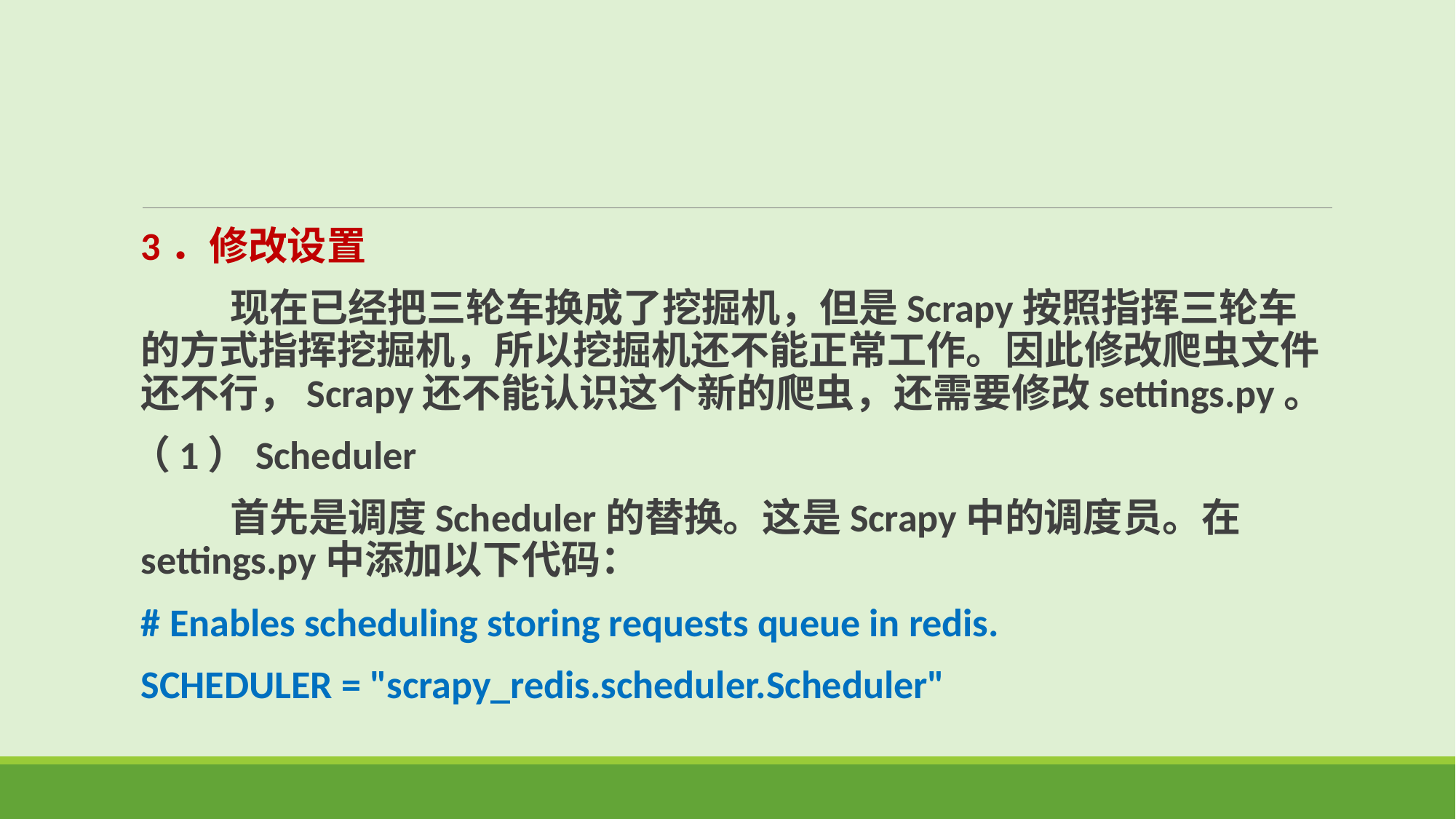

3．修改设置
         现在已经把三轮车换成了挖掘机，但是Scrapy按照指挥三轮车的方式指挥挖掘机，所以挖掘机还不能正常工作。因此修改爬虫文件还不行，Scrapy还不能认识这个新的爬虫，还需要修改settings.py。
（1）Scheduler
         首先是调度Scheduler的替换。这是Scrapy中的调度员。在settings.py中添加以下代码：
# Enables scheduling storing requests queue in redis.
SCHEDULER = "scrapy_redis.scheduler.Scheduler"